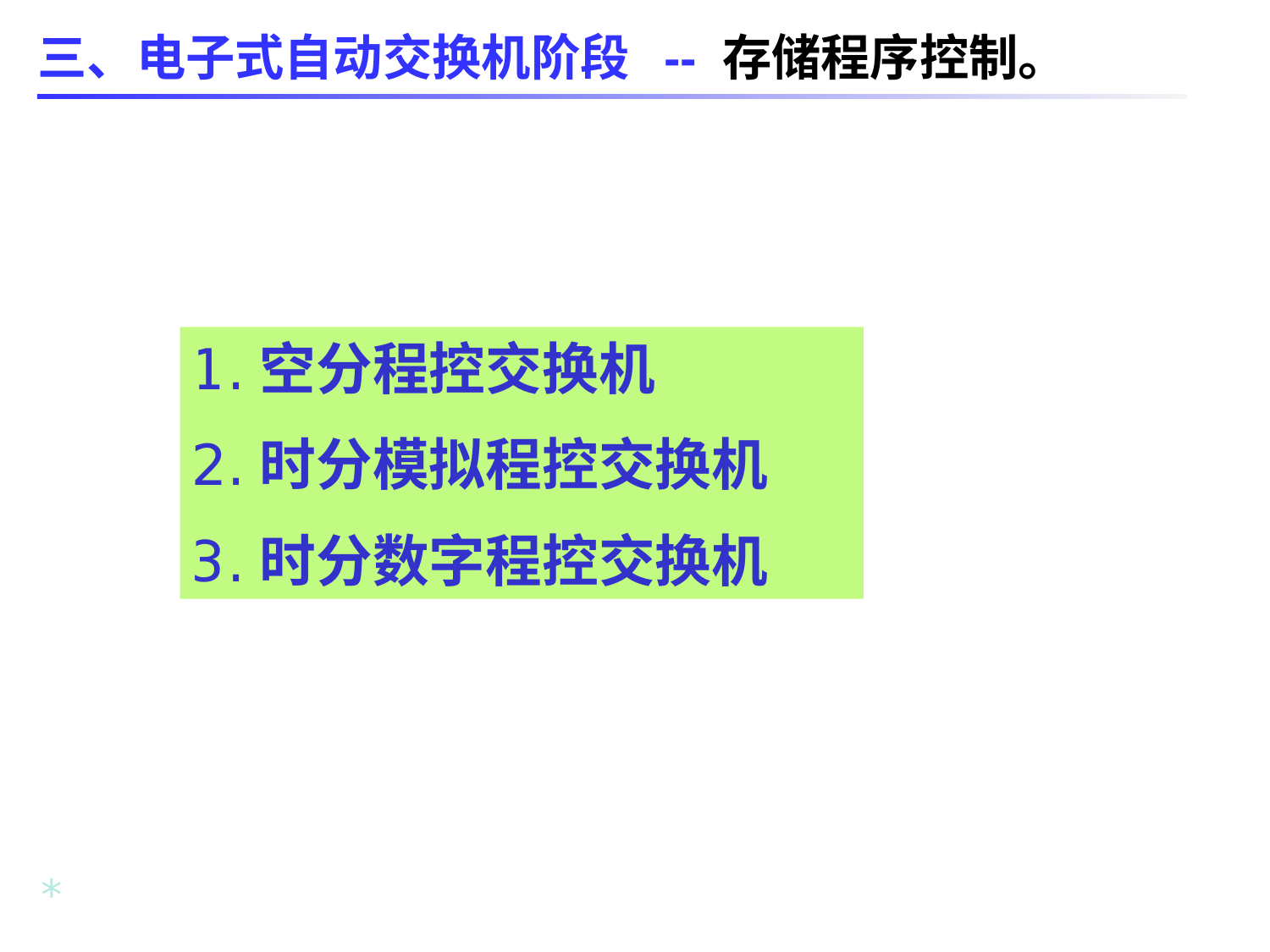

三、电子式自动交换机阶段  -- 存储程序控制。
1.空分程控交换机
2.时分模拟程控交换机
3.时分数字程控交换机
*